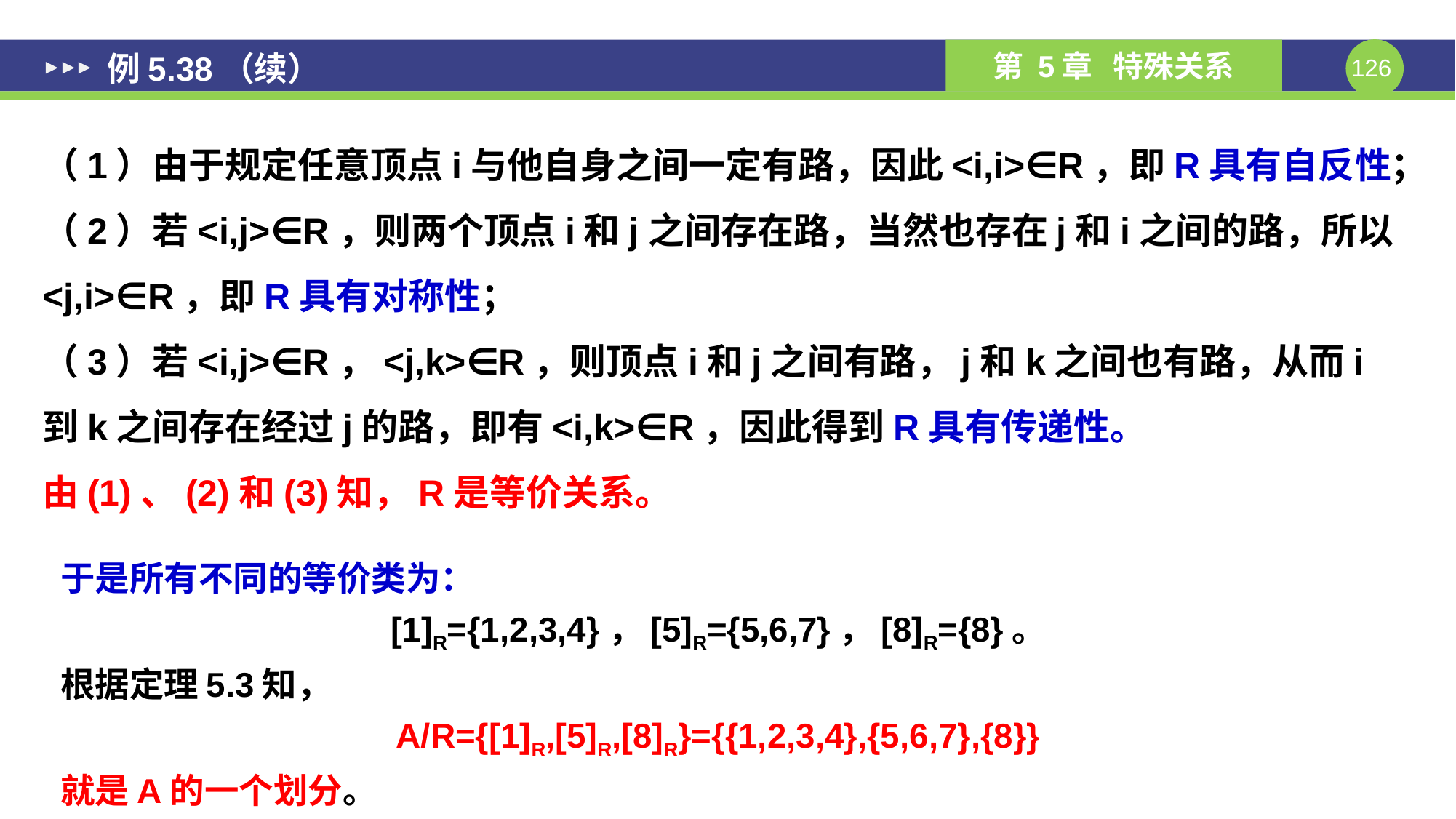

# 例5.38（续）
（1）由于规定任意顶点i与他自身之间一定有路，因此<i,i>∈R，即R具有自反性；
（2）若<i,j>∈R，则两个顶点i和j之间存在路，当然也存在j和i之间的路，所以<j,i>∈R，即R具有对称性；
（3）若<i,j>∈R，<j,k>∈R，则顶点i和j之间有路，j和k之间也有路，从而i到k之间存在经过j的路，即有<i,k>∈R，因此得到R具有传递性。
由(1)、(2)和(3)知，R是等价关系。
于是所有不同的等价类为：
[1]R={1,2,3,4}，[5]R={5,6,7}，[8]R={8}。
根据定理5.3知，
A/R={[1]R,[5]R,[8]R}={{1,2,3,4},{5,6,7},{8}}
就是A的一个划分。